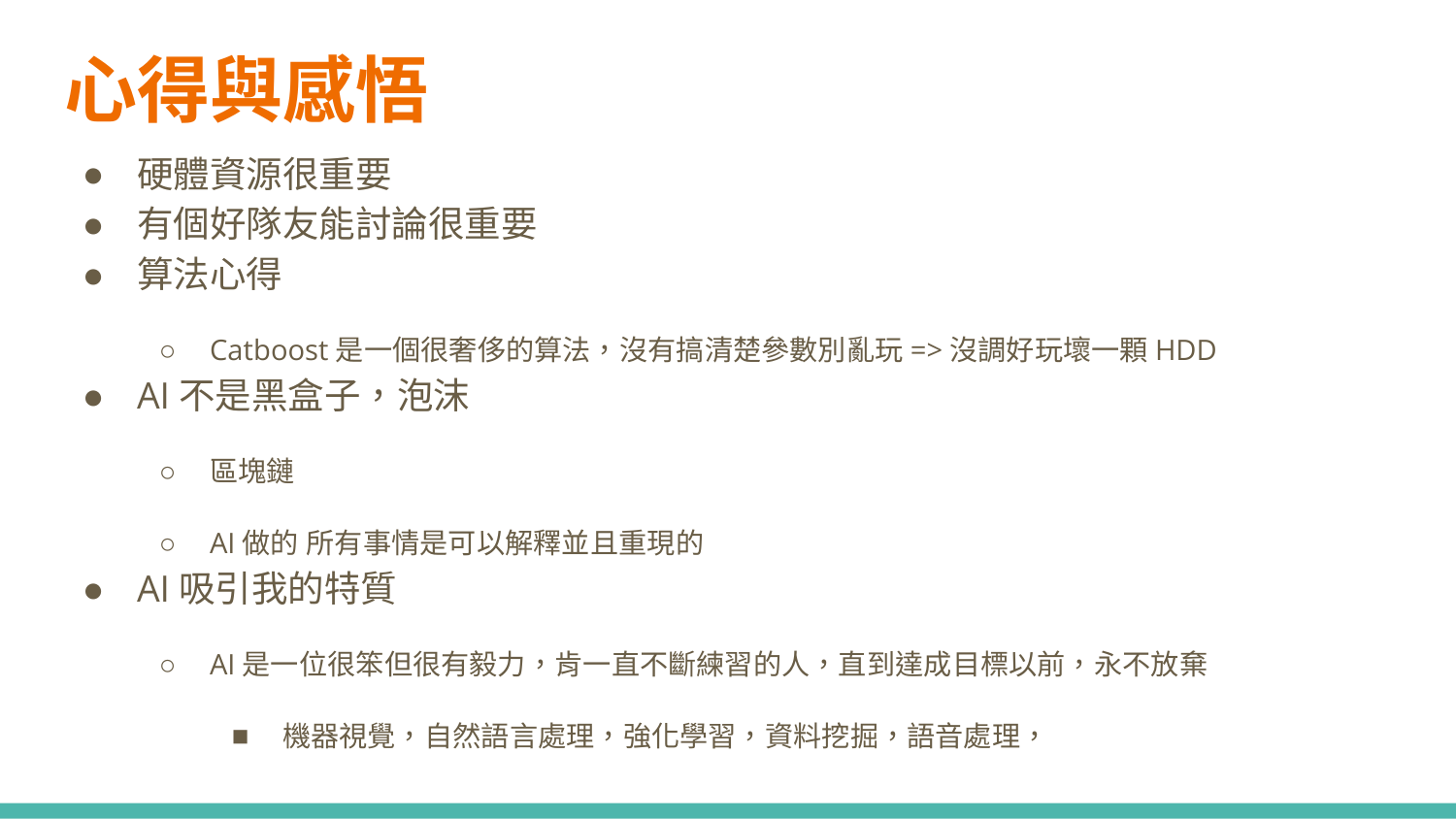

# 心得與感悟
硬體資源很重要
有個好隊友能討論很重要
算法心得
Catboost是一個很奢侈的算法，沒有搞清楚參數別亂玩=>沒調好玩壞一顆HDD
AI不是黑盒子，泡沫
區塊鏈
AI做的 所有事情是可以解釋並且重現的
AI吸引我的特質
AI是一位很笨但很有毅力，肯一直不斷練習的人，直到達成目標以前，永不放棄
機器視覺，自然語言處理，強化學習，資料挖掘，語音處理，